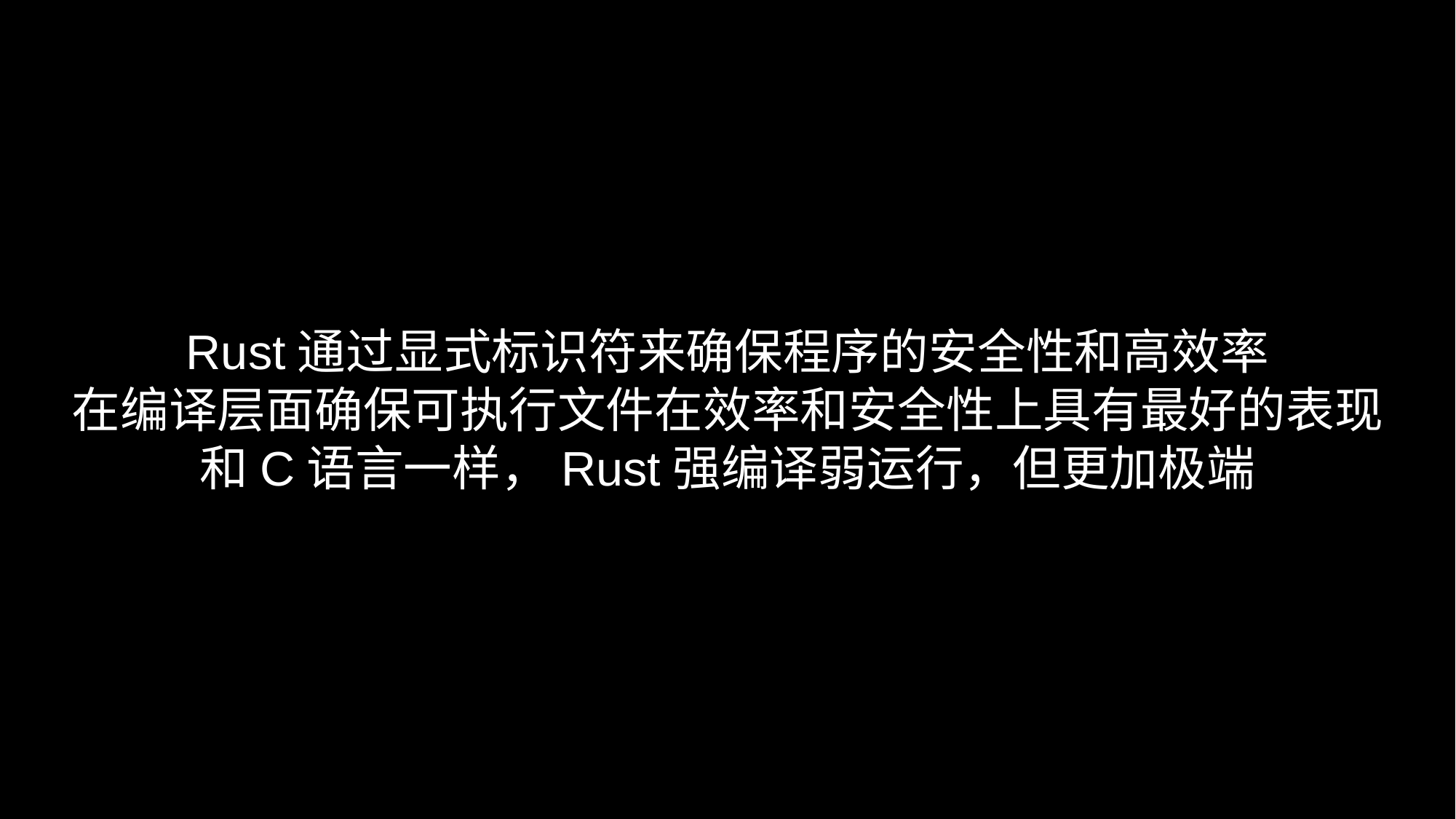

Rust通过显式标识符来确保程序的安全性和高效率
在编译层面确保可执行文件在效率和安全性上具有最好的表现
和C语言一样，Rust强编译弱运行，但更加极端